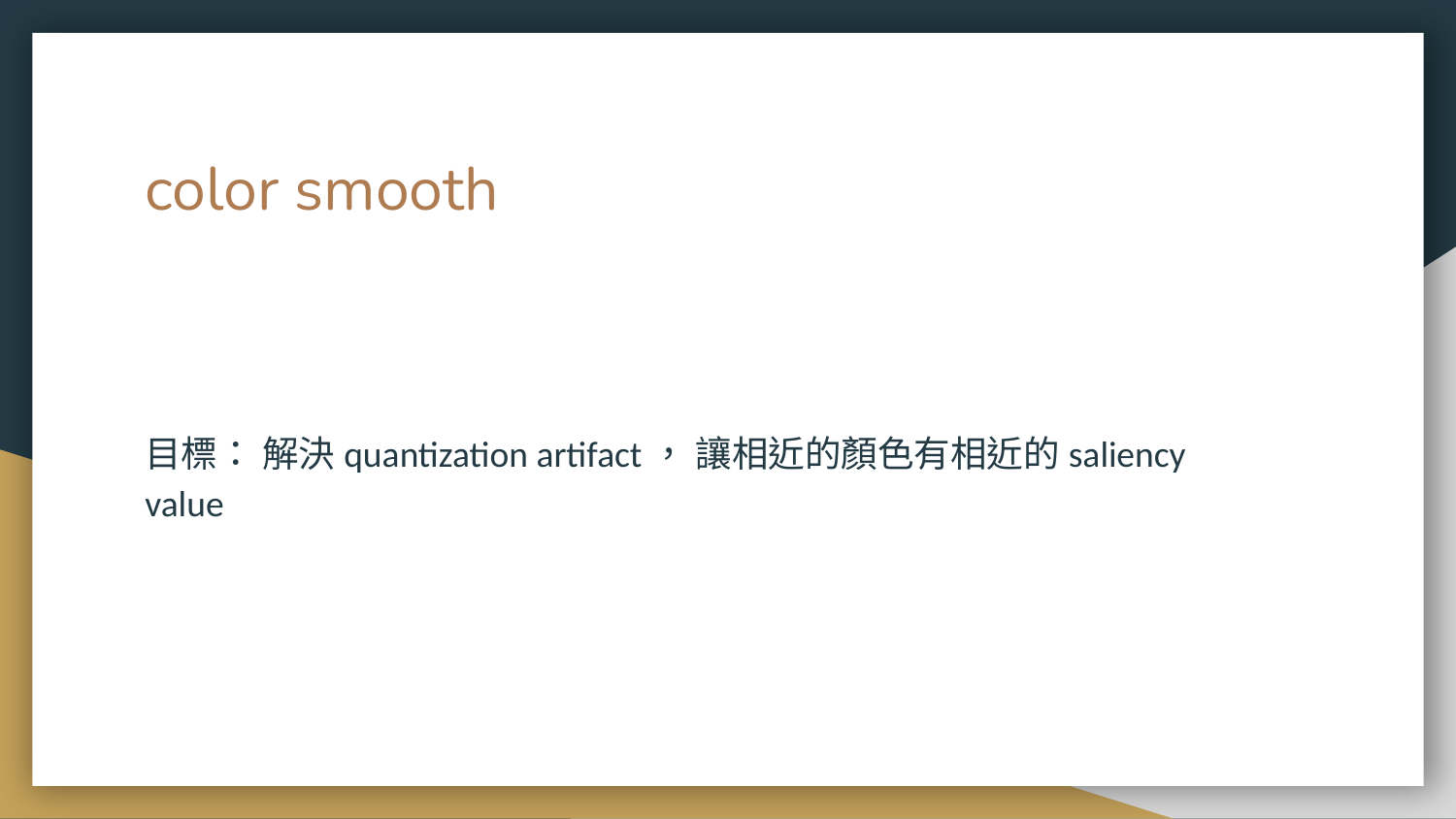

# color smooth
目標： 解決quantization artifact， 讓相近的顏色有相近的saliency value